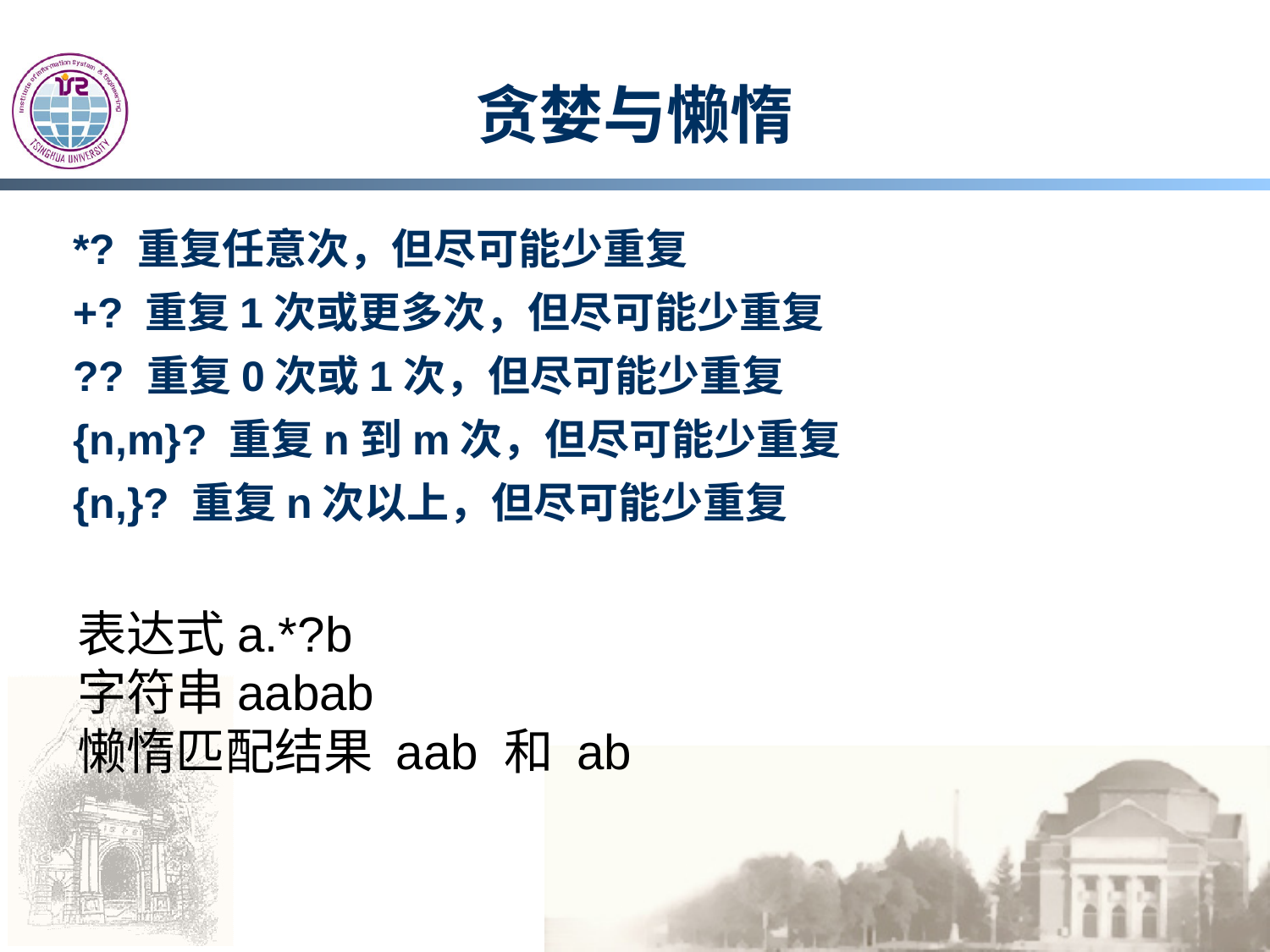

# 贪婪与懒惰
*? 重复任意次，但尽可能少重复
+? 重复1次或更多次，但尽可能少重复
?? 重复0次或1次，但尽可能少重复
{n,m}? 重复n到m次，但尽可能少重复
{n,}? 重复n次以上，但尽可能少重复
表达式a.*?b
字符串aabab
懒惰匹配结果 aab 和 ab